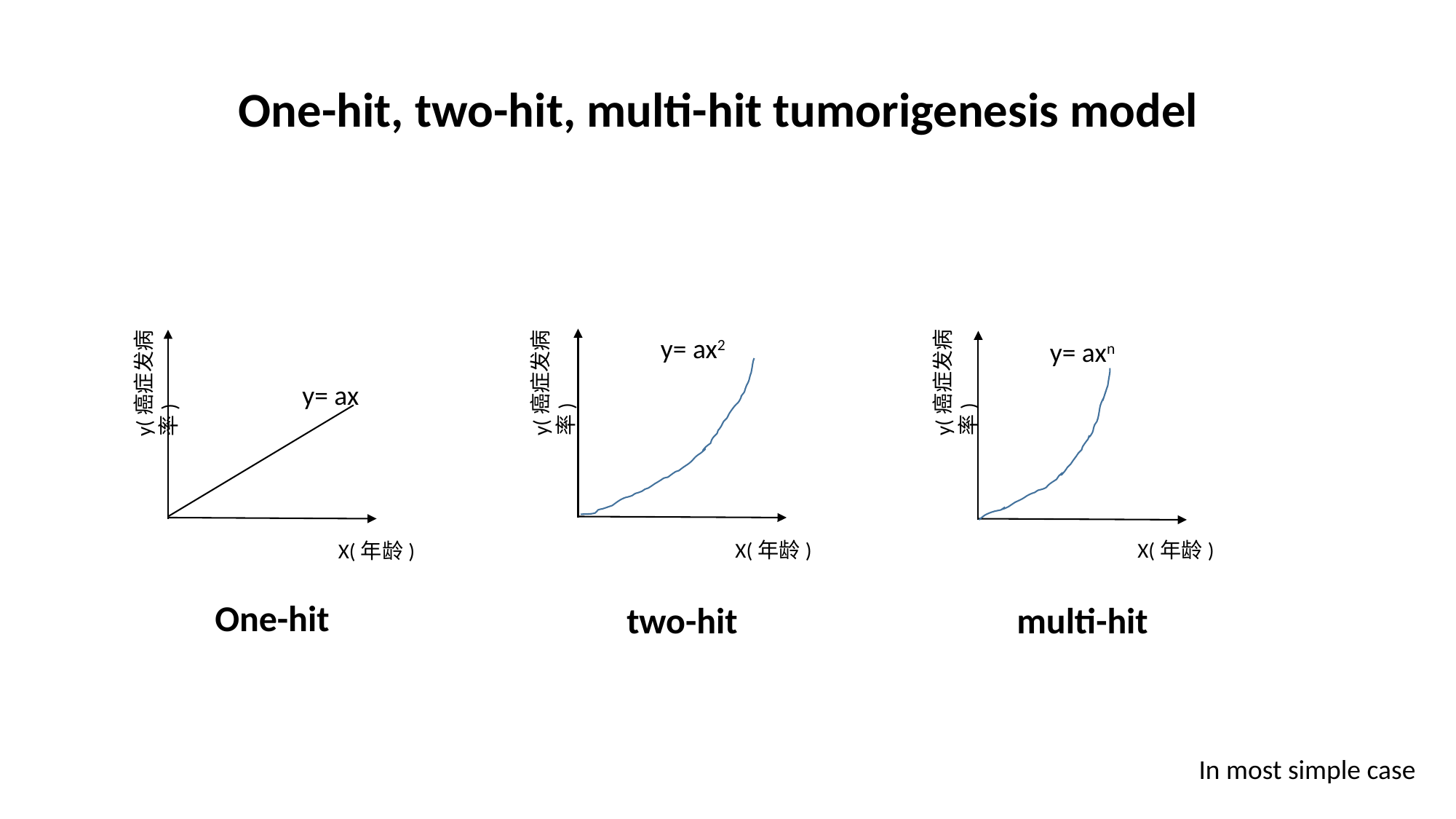

One-hit, two-hit, multi-hit tumorigenesis model
y= ax2
y= axn
y(癌症发病率)
y(癌症发病率)
y(癌症发病率)

y= ax
X(年龄)
X(年龄)
X(年龄)
One-hit
two-hit
multi-hit
In most simple case